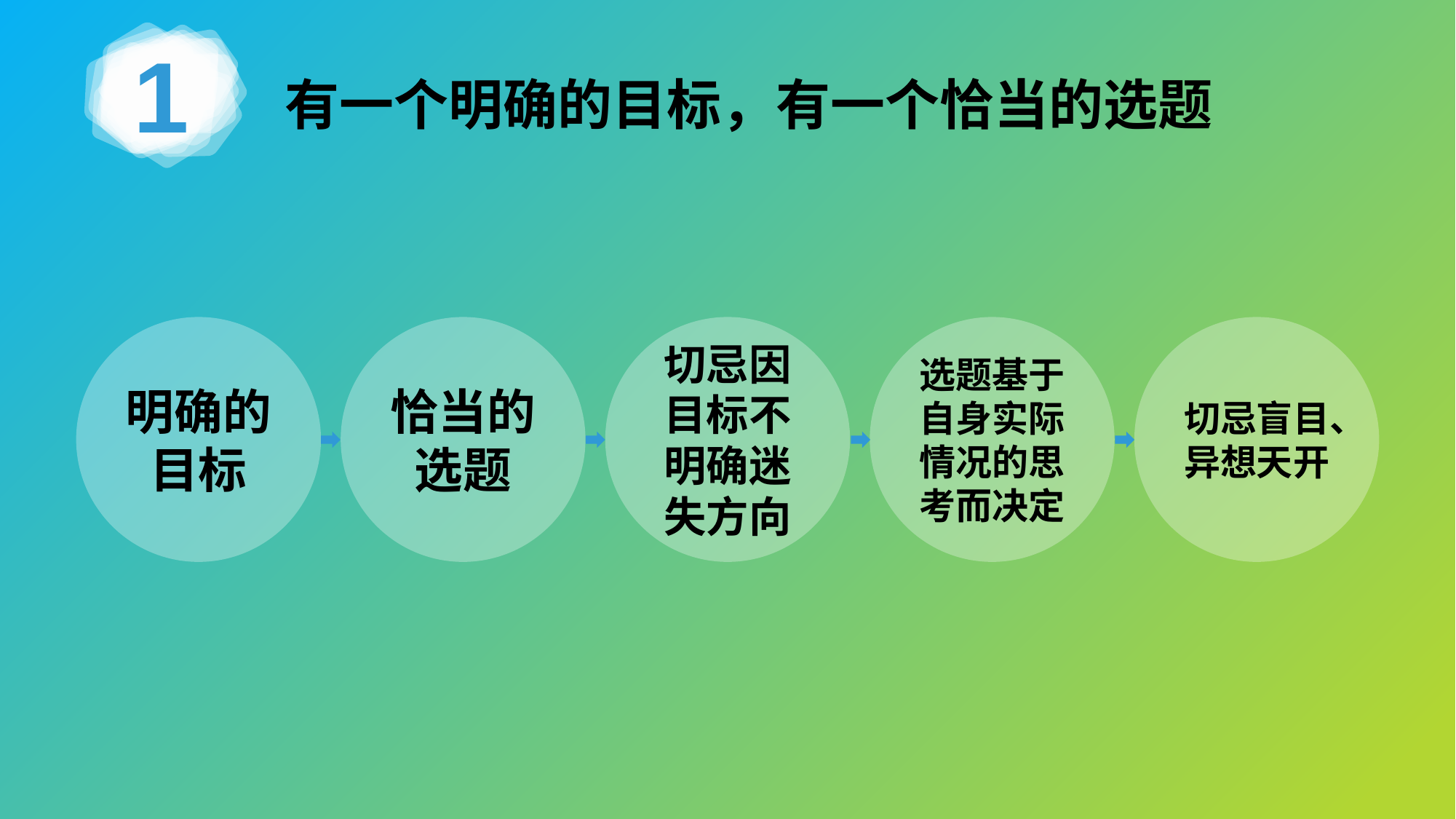

1

有一个明确的目标，有一个恰当的选题
明确的目标
恰当的选题
切忌因目标不明确迷失方向
选题基于自身实际情况的思考而决定
切忌盲目、异想天开